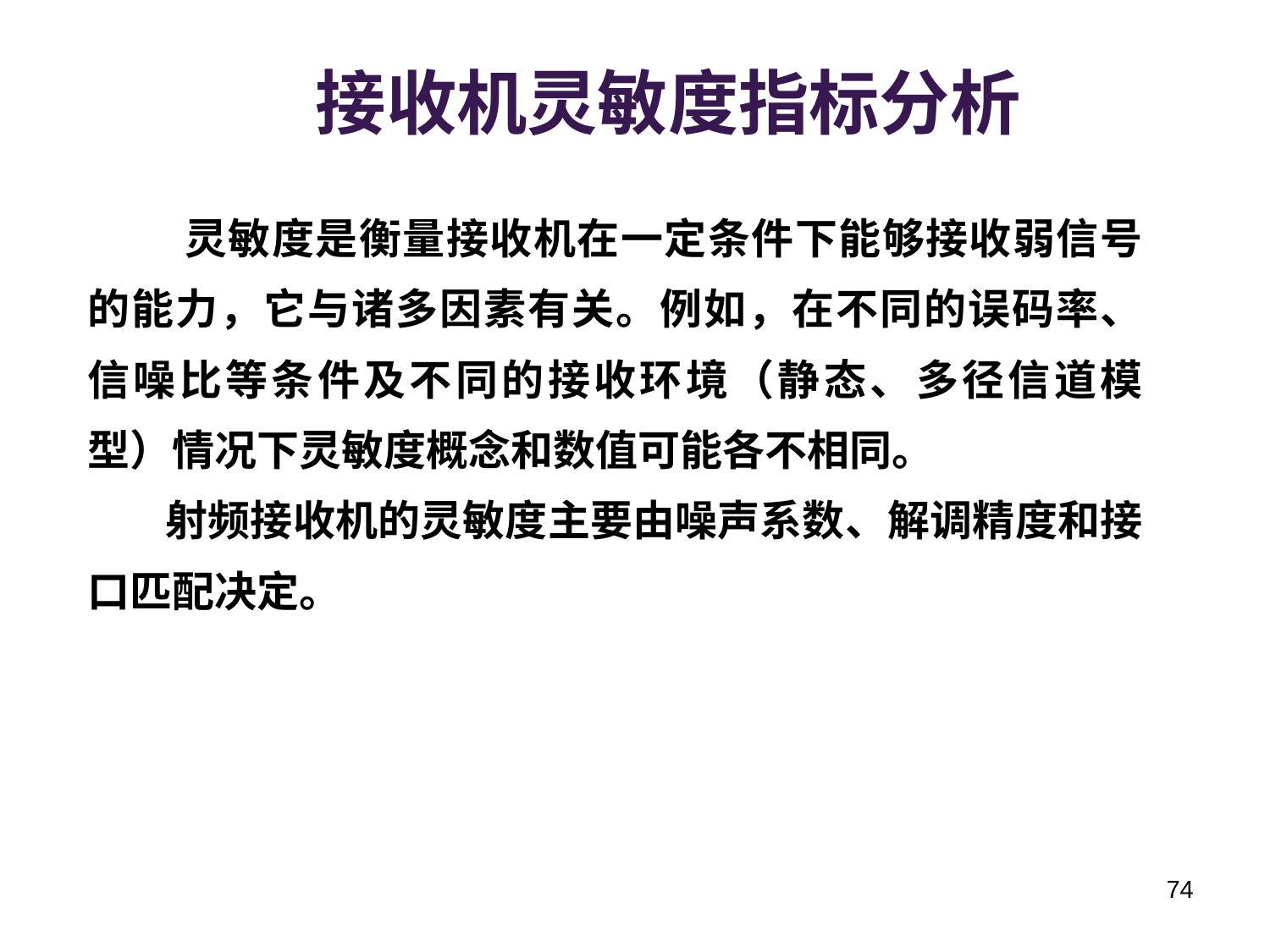

# 接收机灵敏度指标分析
        灵敏度是衡量接收机在一定条件下能够接收弱信号的能力，它与诸多因素有关。例如，在不同的误码率、信噪比等条件及不同的接收环境（静态、多径信道模型）情况下灵敏度概念和数值可能各不相同。
       射频接收机的灵敏度主要由噪声系数、解调精度和接口匹配决定。
74